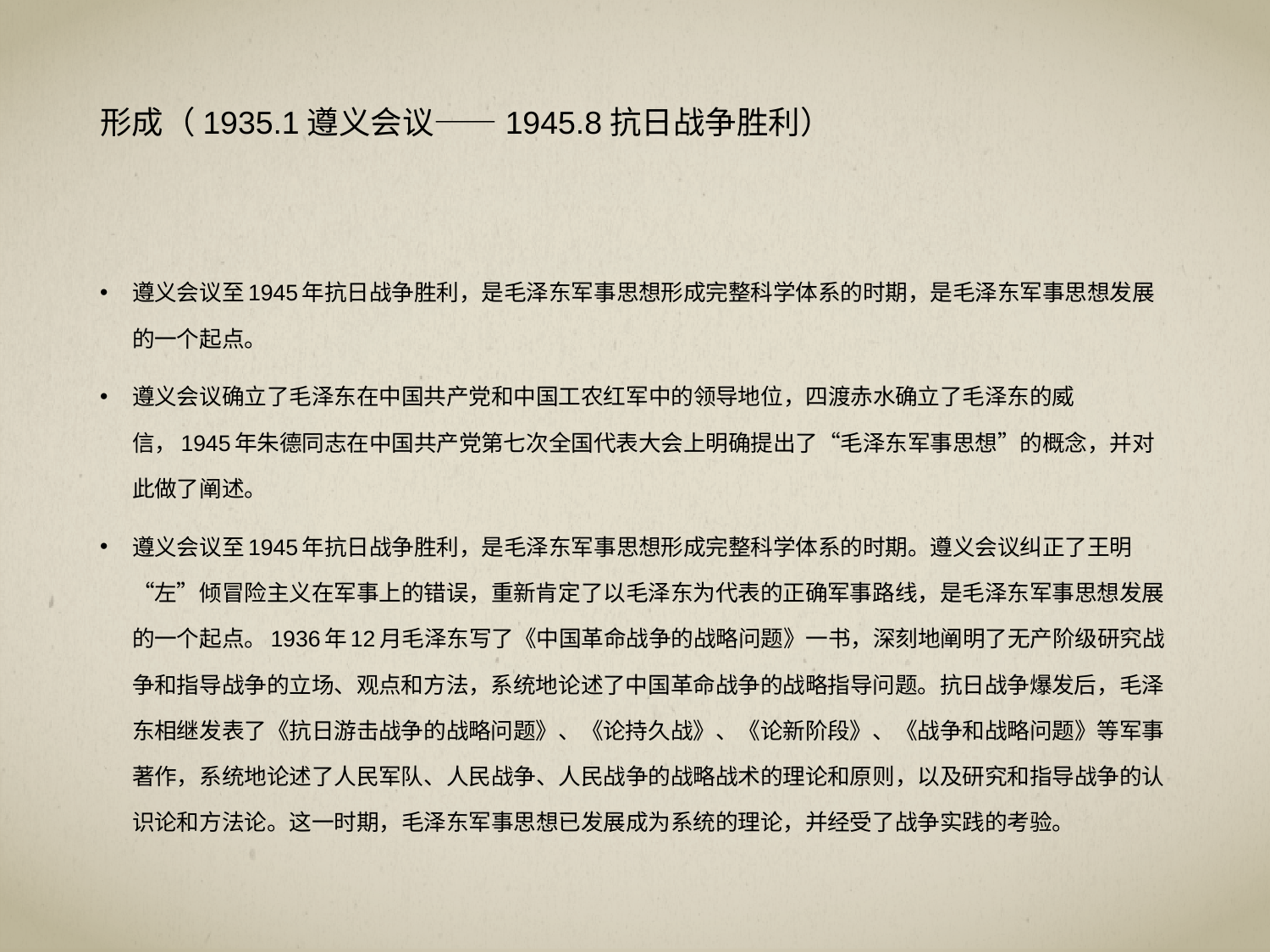

# 形成（1935.1遵义会议——1945.8抗日战争胜利）
遵义会议至1945年抗日战争胜利，是毛泽东军事思想形成完整科学体系的时期，是毛泽东军事思想发展的一个起点。
遵义会议确立了毛泽东在中国共产党和中国工农红军中的领导地位，四渡赤水确立了毛泽东的威信，1945年朱德同志在中国共产党第七次全国代表大会上明确提出了“毛泽东军事思想”的概念，并对此做了阐述。
遵义会议至1945年抗日战争胜利，是毛泽东军事思想形成完整科学体系的时期。遵义会议纠正了王明“左”倾冒险主义在军事上的错误，重新肯定了以毛泽东为代表的正确军事路线，是毛泽东军事思想发展的一个起点。1936年12月毛泽东写了《中国革命战争的战略问题》一书，深刻地阐明了无产阶级研究战争和指导战争的立场、观点和方法，系统地论述了中国革命战争的战略指导问题。抗日战争爆发后，毛泽东相继发表了《抗日游击战争的战略问题》、《论持久战》、《论新阶段》、《战争和战略问题》等军事著作，系统地论述了人民军队、人民战争、人民战争的战略战术的理论和原则，以及研究和指导战争的认识论和方法论。这一时期，毛泽东军事思想已发展成为系统的理论，并经受了战争实践的考验。